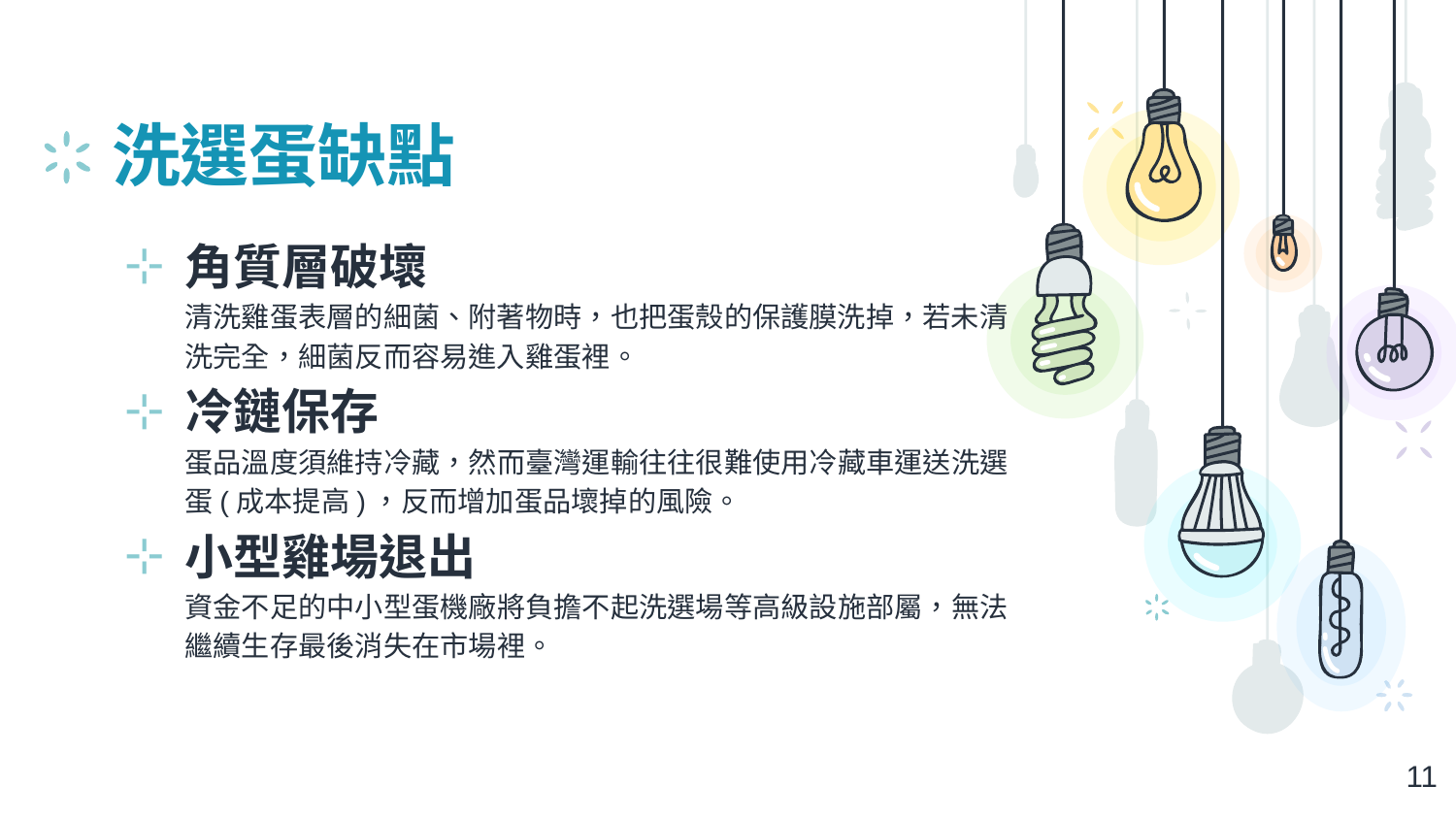

# 洗選蛋缺點
角質層破壞
清洗雞蛋表層的細菌、附著物時，也把蛋殼的保護膜洗掉，若未清洗完全，細菌反而容易進入雞蛋裡。
冷鏈保存
蛋品溫度須維持冷藏，然而臺灣運輸往往很難使用冷藏車運送洗選蛋(成本提高)，反而增加蛋品壞掉的風險。
小型雞場退出
資金不足的中小型蛋機廠將負擔不起洗選場等高級設施部屬，無法繼續生存最後消失在市場裡。

11